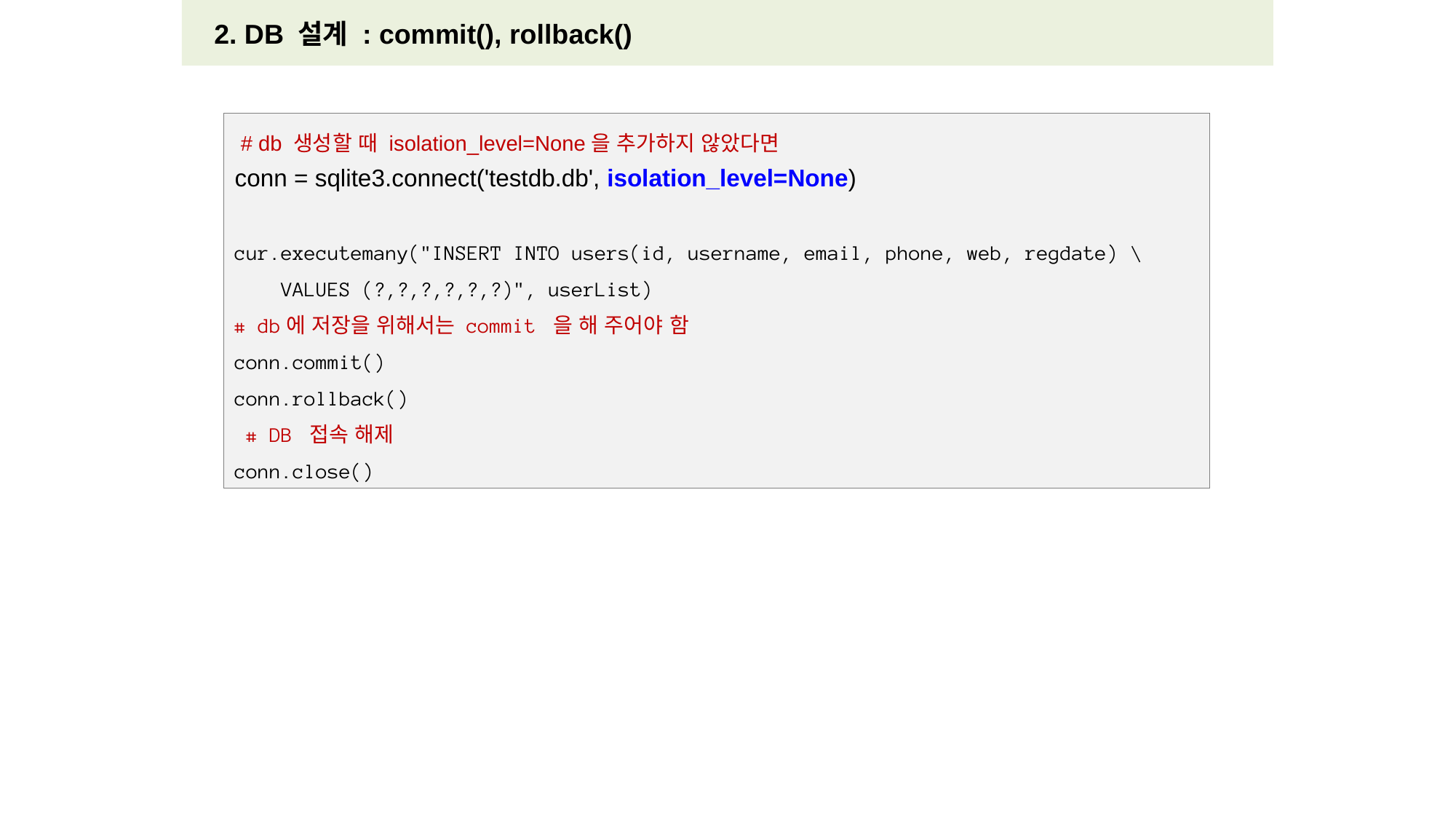

2. DB 설계 : commit(), rollback()
 # db 생성할 때 isolation_level=None을 추가하지 않았다면
conn = sqlite3.connect('testdb.db', isolation_level=None)

cur.executemany("INSERT INTO users(id, username, email, phone, web, regdate) \
    VALUES (?,?,?,?,?,?)", userList)
# db에 저장을 위해서는 commit 을 해 주어야 함
conn.commit()
conn.rollback()
 # DB 접속 해제
conn.close()